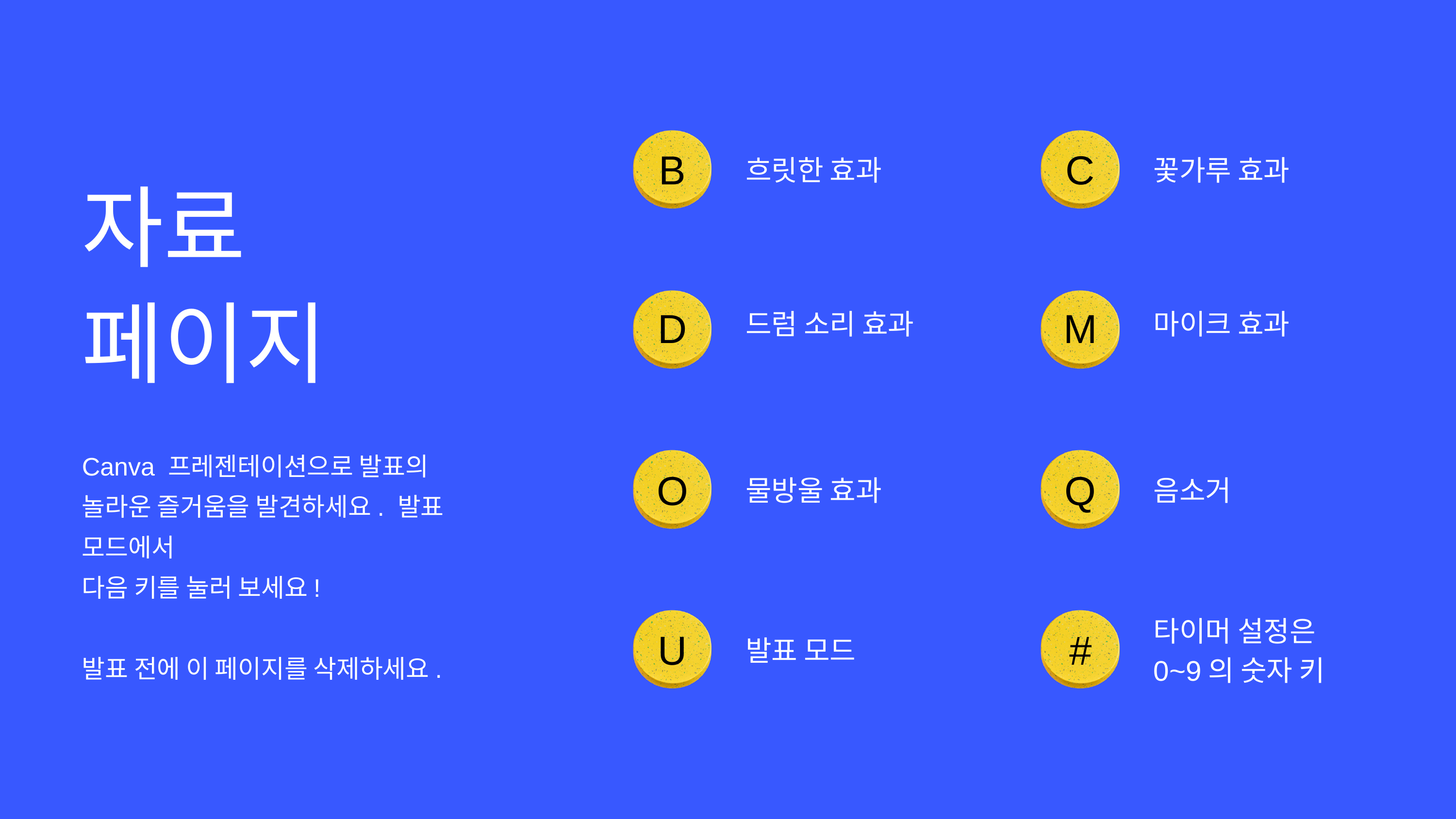

B
C
흐릿한 효과
꽃가루 효과
자료
페이지
Canva 프레젠테이션으로 발표의 놀라운 즐거움을 발견하세요. 발표 모드에서
다음 키를 눌러 보세요!

발표 전에 이 페이지를 삭제하세요.

드럼 소리 효과
마이크 효과
D
M

O
Q
물방울 효과
음소거
타이머 설정은 0~9의 숫자 키

U
#
발표 모드